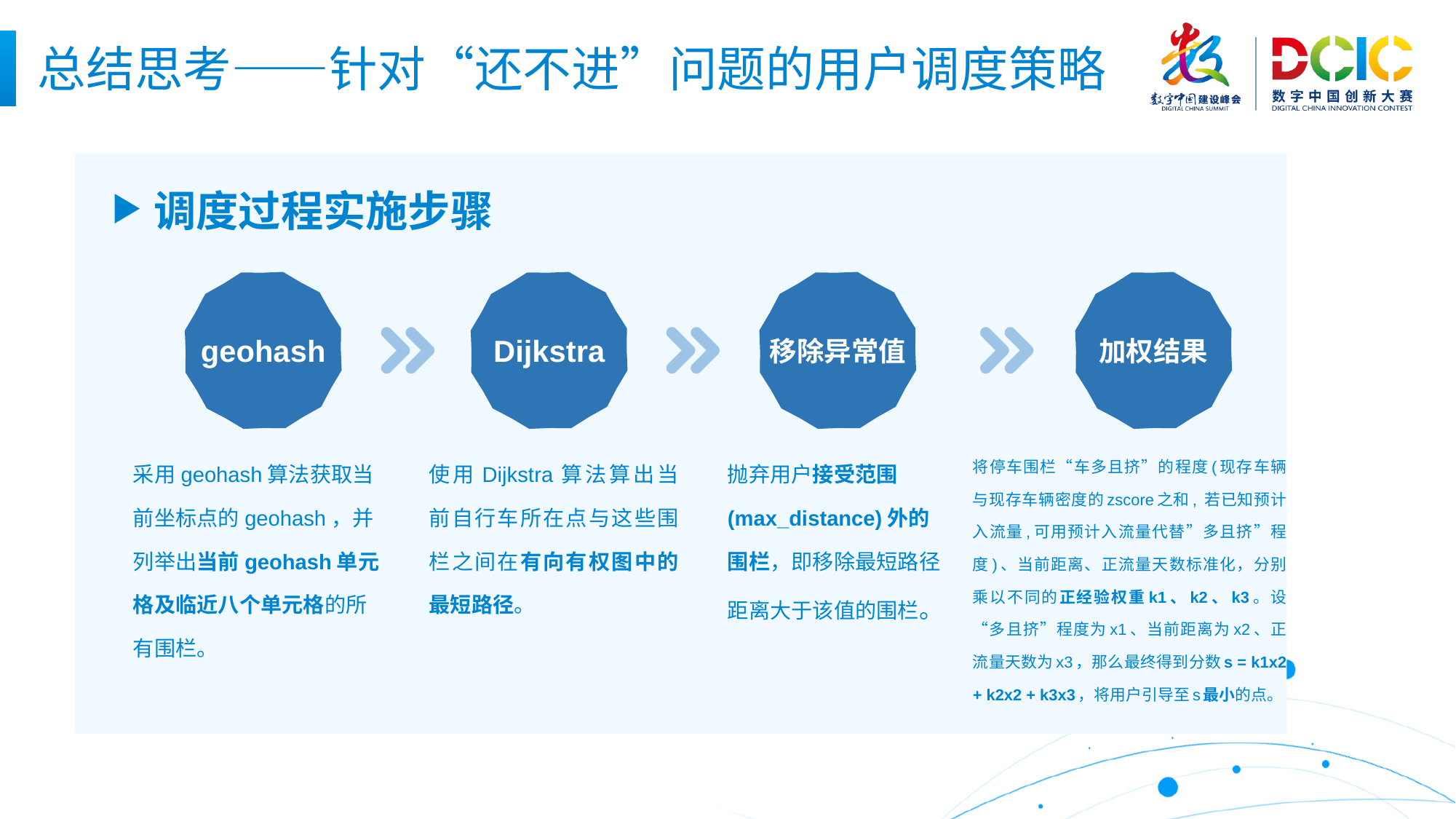

总结思考——针对“还不进”问题的用户调度策略

 调度过程实施步骤

geohash
采用geohash算法获取当前坐标点的geohash，并列举出当前geohash单元格及临近八个单元格的所有围栏。
Dijkstra
使用Dijkstra算法算出当前自行车所在点与这些围栏之间在有向有权图中的最短路径。
移除异常值
抛弃用户接受范围(max_distance)外的围栏，即移除最短路径距离大于该值的围栏。
加权结果
将停车围栏“车多且挤”的程度(现存车辆与现存车辆密度的zscore之和, 若已知预计入流量,可用预计入流量代替”多且挤”程度)、当前距离、正流量天数标准化，分别乘以不同的正经验权重k1、k2、k3。设“多且挤”程度为x1、当前距离为x2、正流量天数为x3，那么最终得到分数s = k1x2 + k2x2 + k3x3，将用户引导至s最小的点。